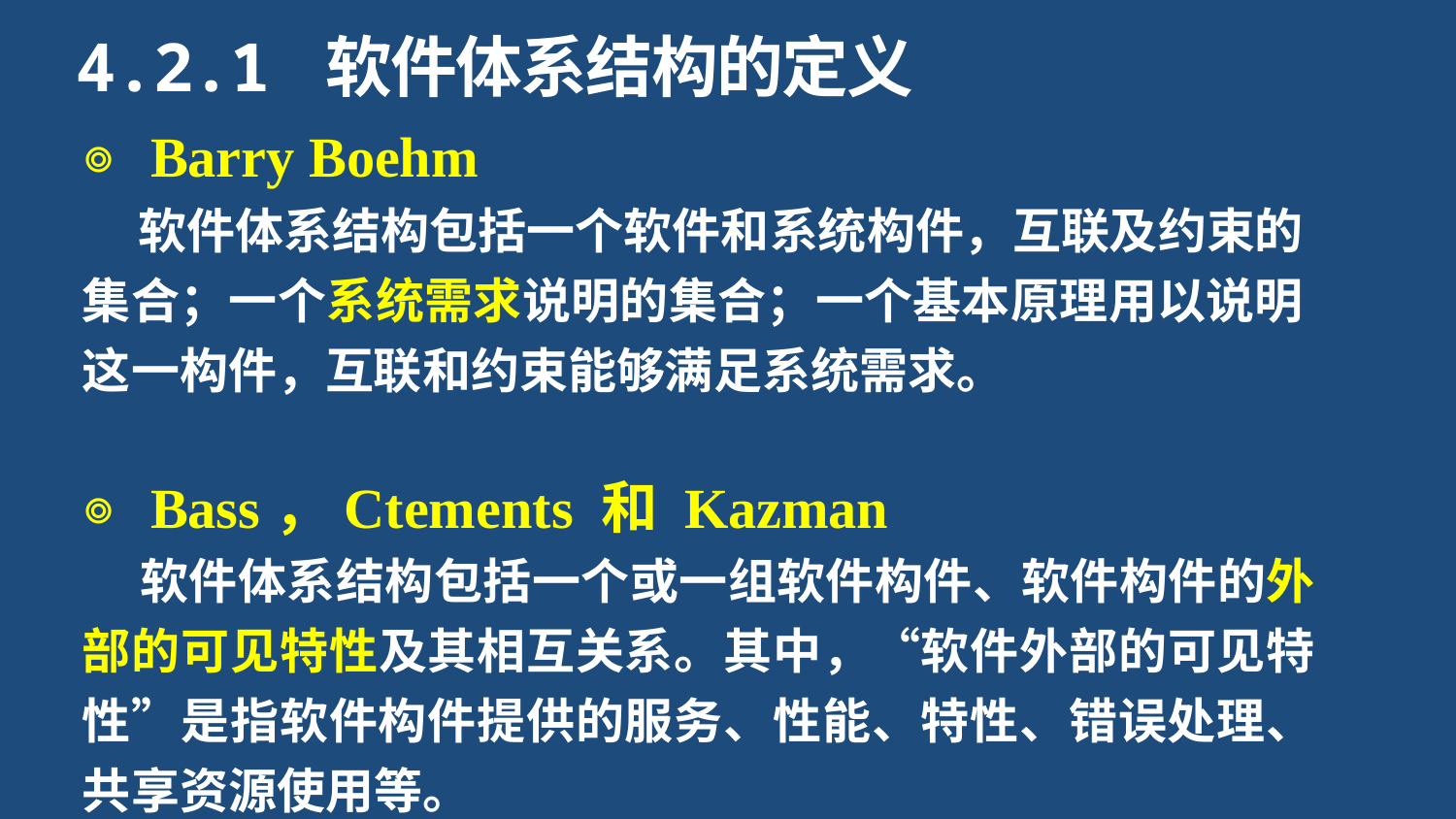

4.2.1 软件体系结构的定义
◎ Barry Boehm
    软件体系结构包括一个软件和系统构件，互联及约束的集合；一个系统需求说明的集合；一个基本原理用以说明这一构件，互联和约束能够满足系统需求。
◎ Bass，Ctements 和 Kazman
    软件体系结构包括一个或一组软件构件、软件构件的外部的可见特性及其相互关系。其中，“软件外部的可见特性”是指软件构件提供的服务、性能、特性、错误处理、共享资源使用等。